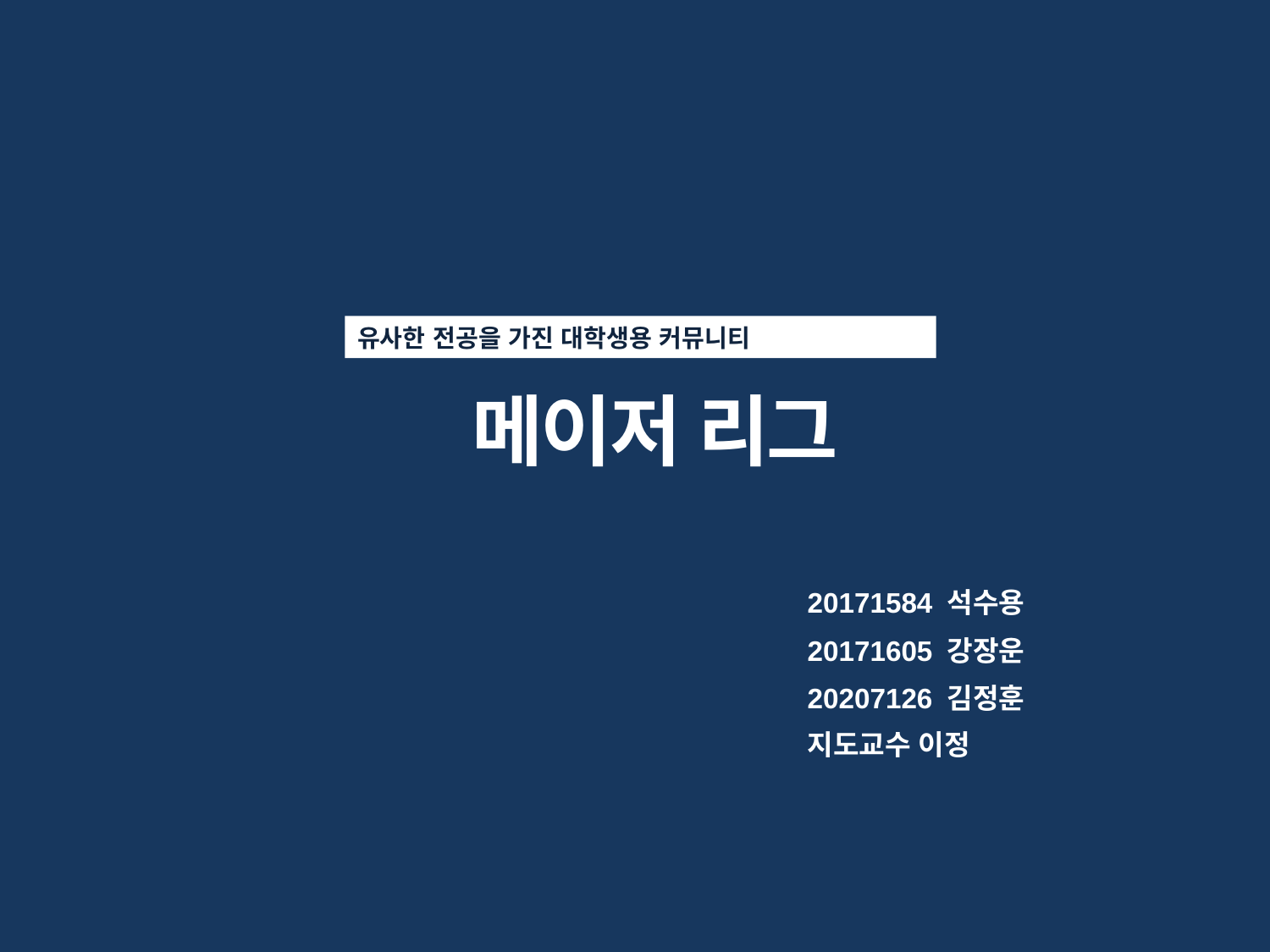

유사한 전공을 가진 대학생용 커뮤니티
 메이저 리그
20171584 석수용
20171605 강장운
20207126 김정훈
지도교수 이정